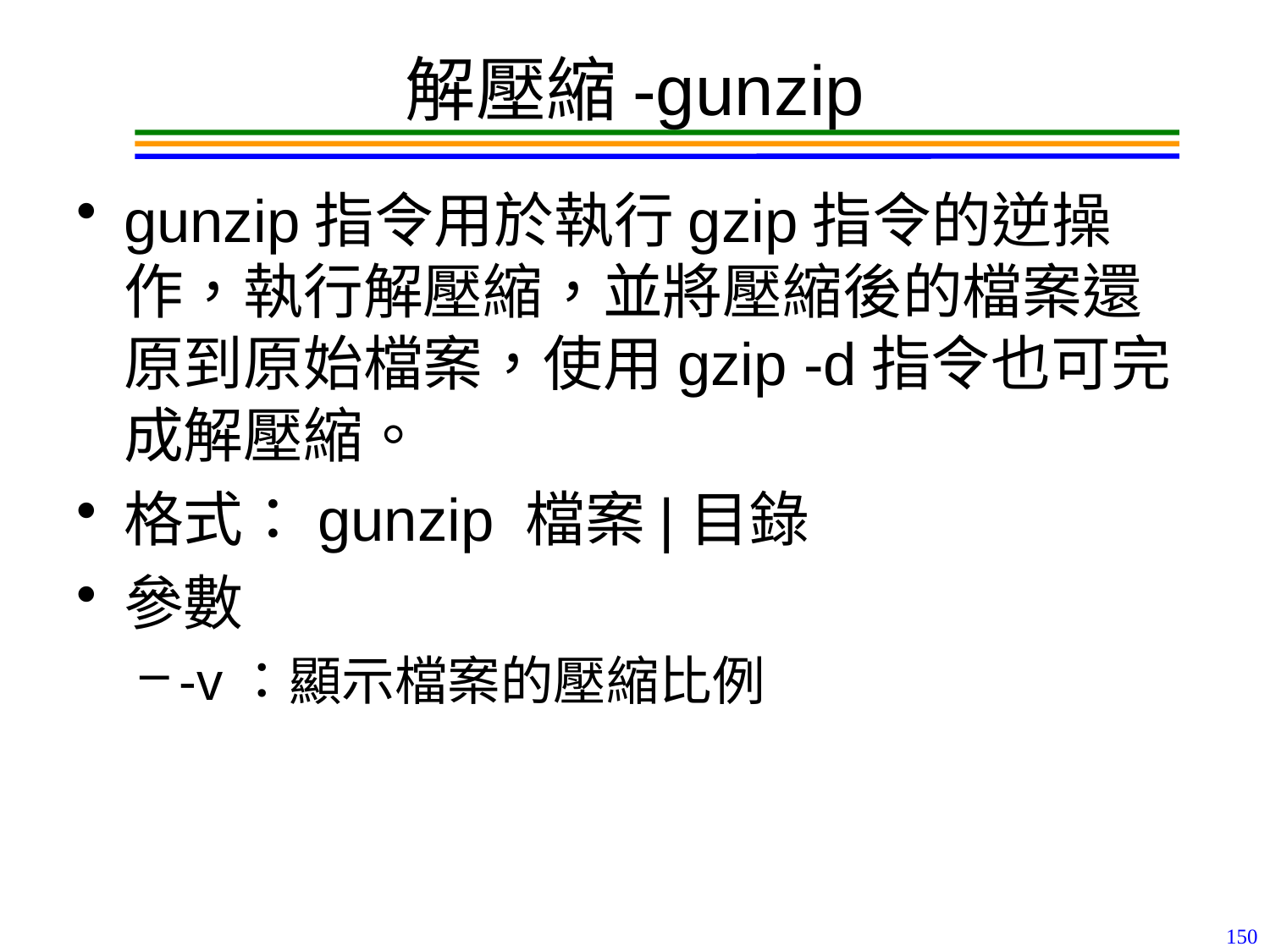

# 解壓縮-gunzip
gunzip指令用於執行gzip指令的逆操作，執行解壓縮，並將壓縮後的檔案還原到原始檔案，使用gzip -d指令也可完成解壓縮。
格式：gunzip 檔案|目錄
參數
-v：顯示檔案的壓縮比例

150